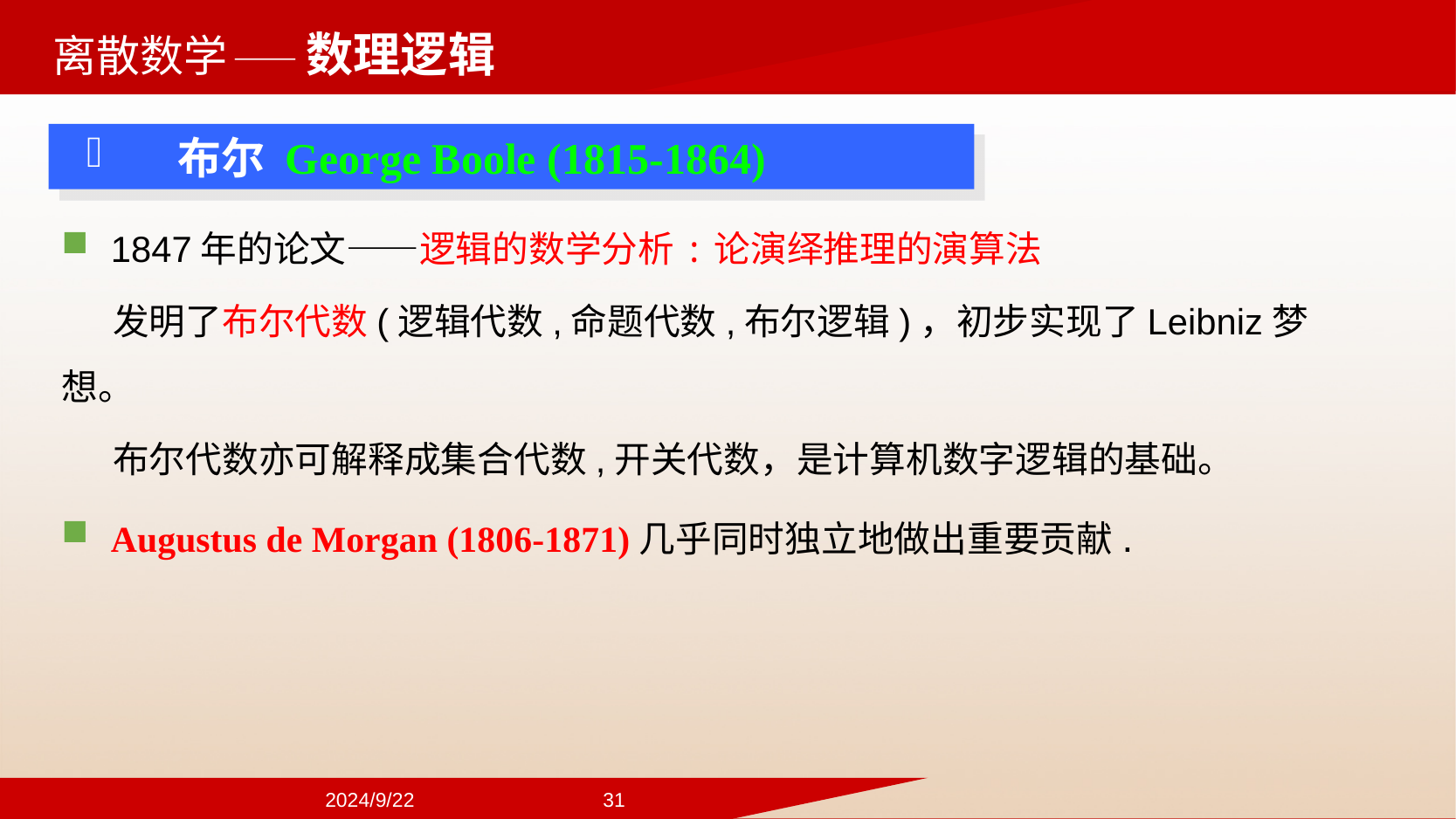

——数理逻辑
布尔 George Boole (1815-1864)
1847年的论文——逻辑的数学分析:论演绎推理的演算法
发明了布尔代数(逻辑代数,命题代数,布尔逻辑)，初步实现了Leibniz梦想。
布尔代数亦可解释成集合代数,开关代数，是计算机数字逻辑的基础。
Augustus de Morgan (1806-1871)几乎同时独立地做出重要贡献.

2024/9/22
31